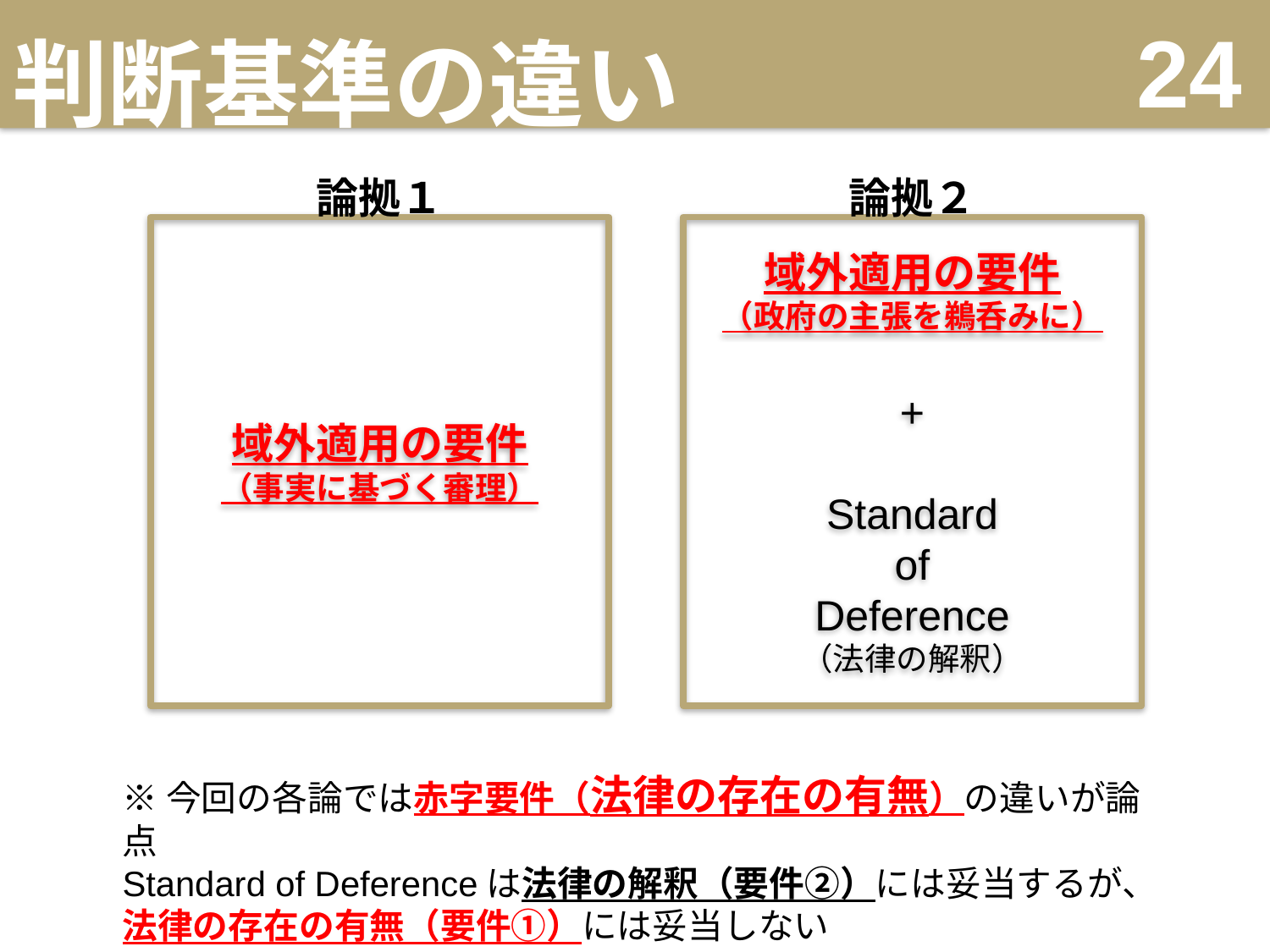

# 判断基準の違い
24
論拠１
論拠２
域外適用の要件
（事実に基づく審理）
域外適用の要件
（政府の主張を鵜呑みに）

+

Standard
of
Deference
（法律の解釈）
※今回の各論では赤字要件（法律の存在の有無）の違いが論点
Standard of Deferenceは法律の解釈（要件②）には妥当するが、
法律の存在の有無（要件①）には妥当しない